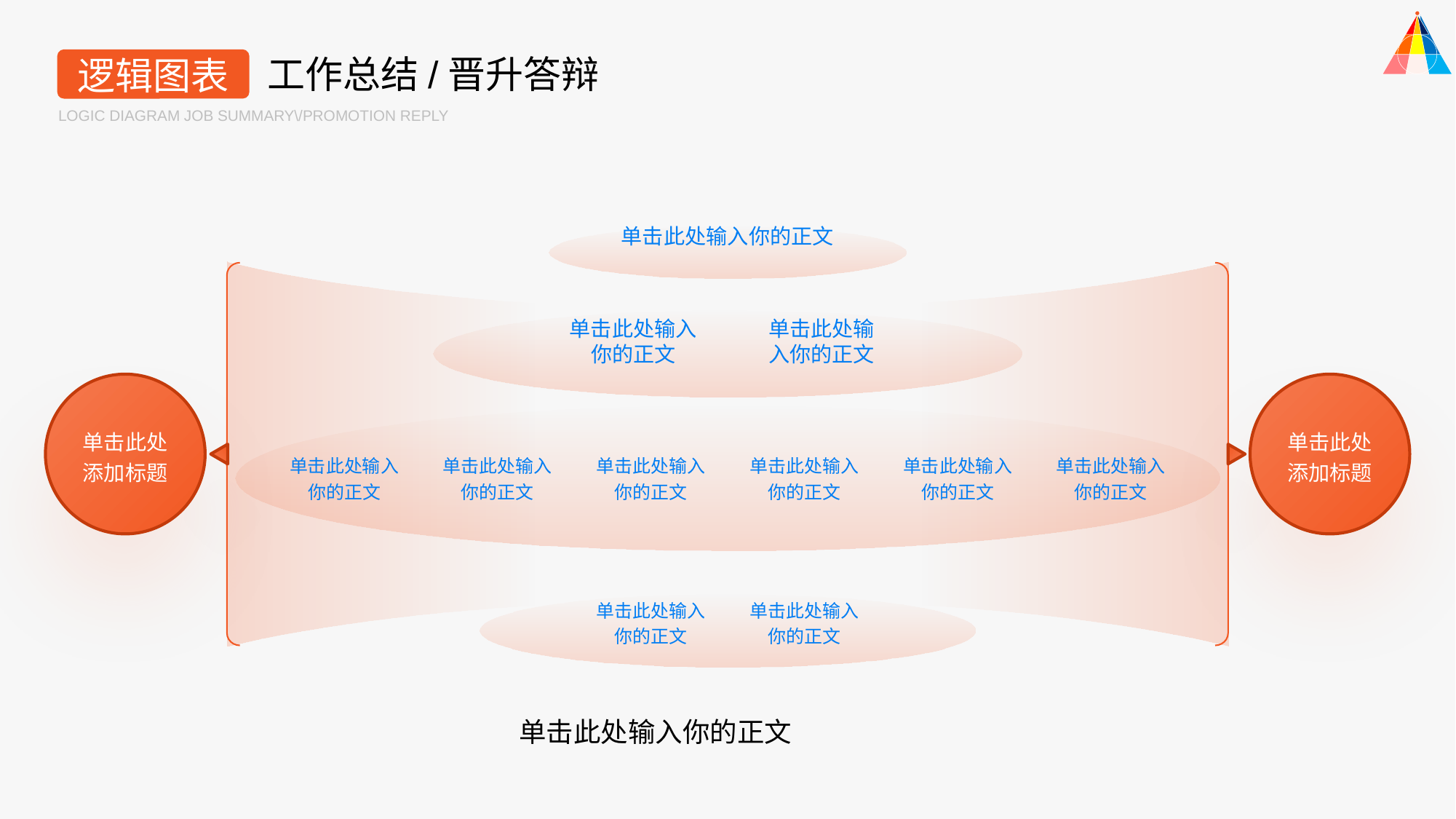

工作总结/晋升答辩

逻辑图表
LOGIC DIAGRAM JOB SUMMARY\/PROMOTION REPLY
1
单击此处输入你的正文

2

单击此处输入你的正文
单击此处输入你的正文

7

单击此处添加标题
单击此处添加标题
单击此处输入
你的正文
单击此处输入
你的正文
单击此处输入
你的正文
单击此处输入
你的正文
单击此处输入
你的正文
单击此处输入
你的正文

x
单击此处输入
你的正文
单击此处输入
你的正文

单击此处输入你的正文